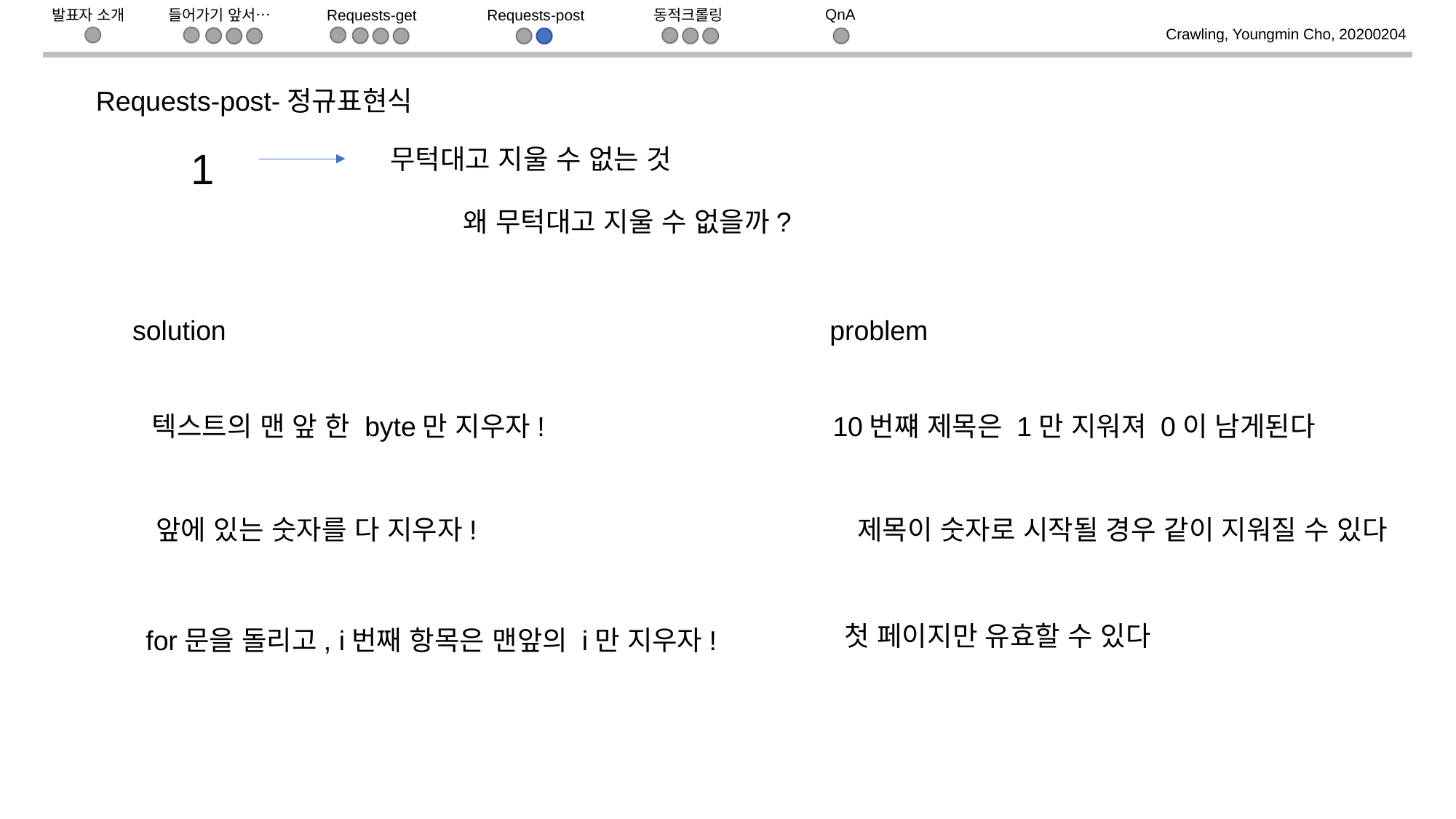

들어가기 앞서…
Requests-get
동적크롤링
QnA
Requests-post
발표자 소개
Crawling, Youngmin Cho, 20200204

Requests-post-정규표현식
1
무턱대고 지울 수 없는 것
왜 무턱대고 지울 수 없을까?
solution
problem
텍스트의 맨 앞 한 byte만 지우자!
10번쨰 제목은 1만 지워져 0이 남게된다
앞에 있는 숫자를 다 지우자!
제목이 숫자로 시작될 경우 같이 지워질 수 있다
첫 페이지만 유효할 수 있다
for문을 돌리고, i번째 항목은 맨앞의 i만 지우자!